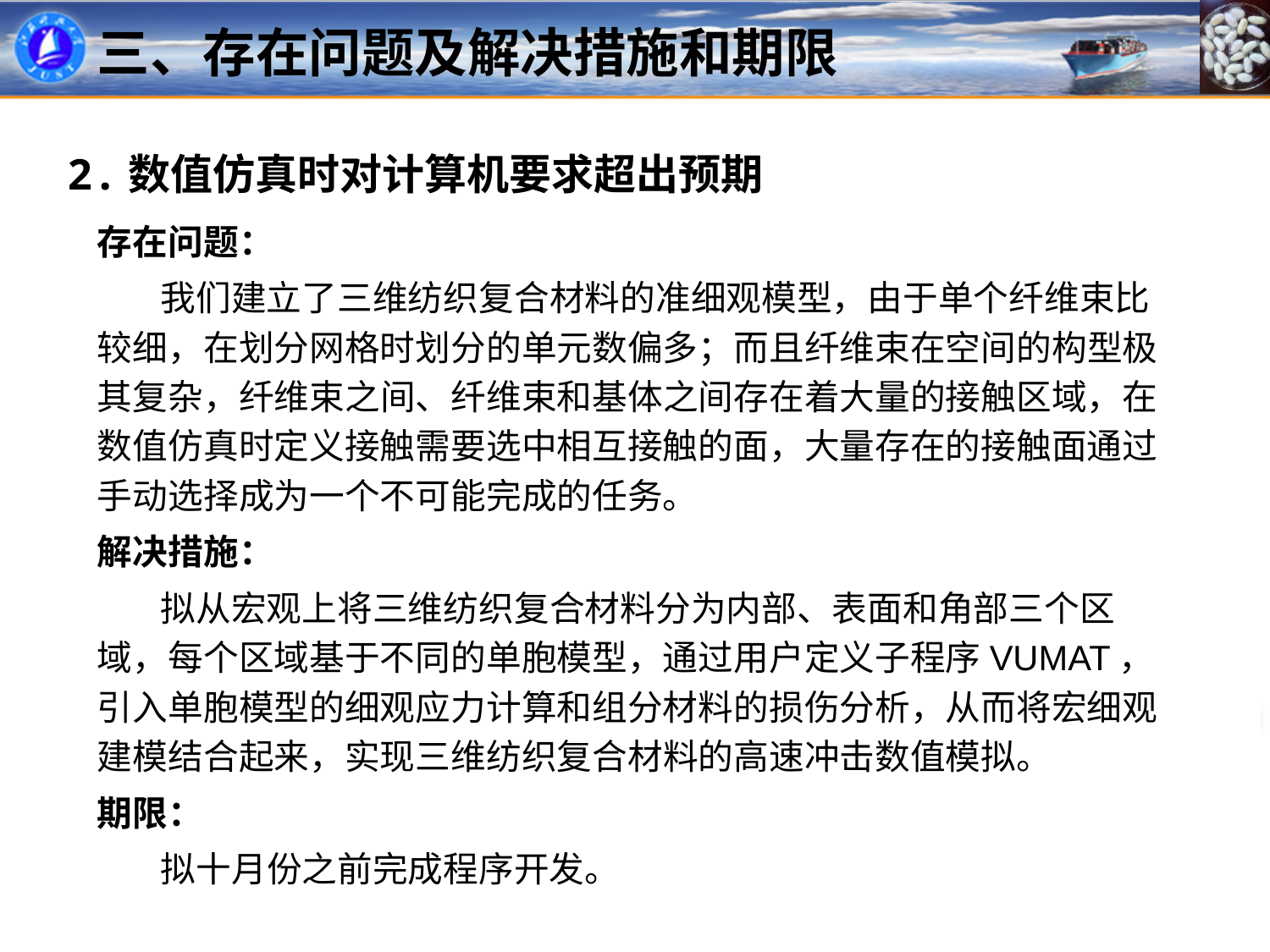

三、存在问题及解决措施和期限
2.数值仿真时对计算机要求超出预期
存在问题：
       我们建立了三维纺织复合材料的准细观模型，由于单个纤维束比较细，在划分网格时划分的单元数偏多；而且纤维束在空间的构型极其复杂，纤维束之间、纤维束和基体之间存在着大量的接触区域，在数值仿真时定义接触需要选中相互接触的面，大量存在的接触面通过手动选择成为一个不可能完成的任务。
解决措施：
       拟从宏观上将三维纺织复合材料分为内部、表面和角部三个区域，每个区域基于不同的单胞模型，通过用户定义子程序VUMAT，引入单胞模型的细观应力计算和组分材料的损伤分析，从而将宏细观建模结合起来，实现三维纺织复合材料的高速冲击数值模拟。
期限：
       拟十月份之前完成程序开发。